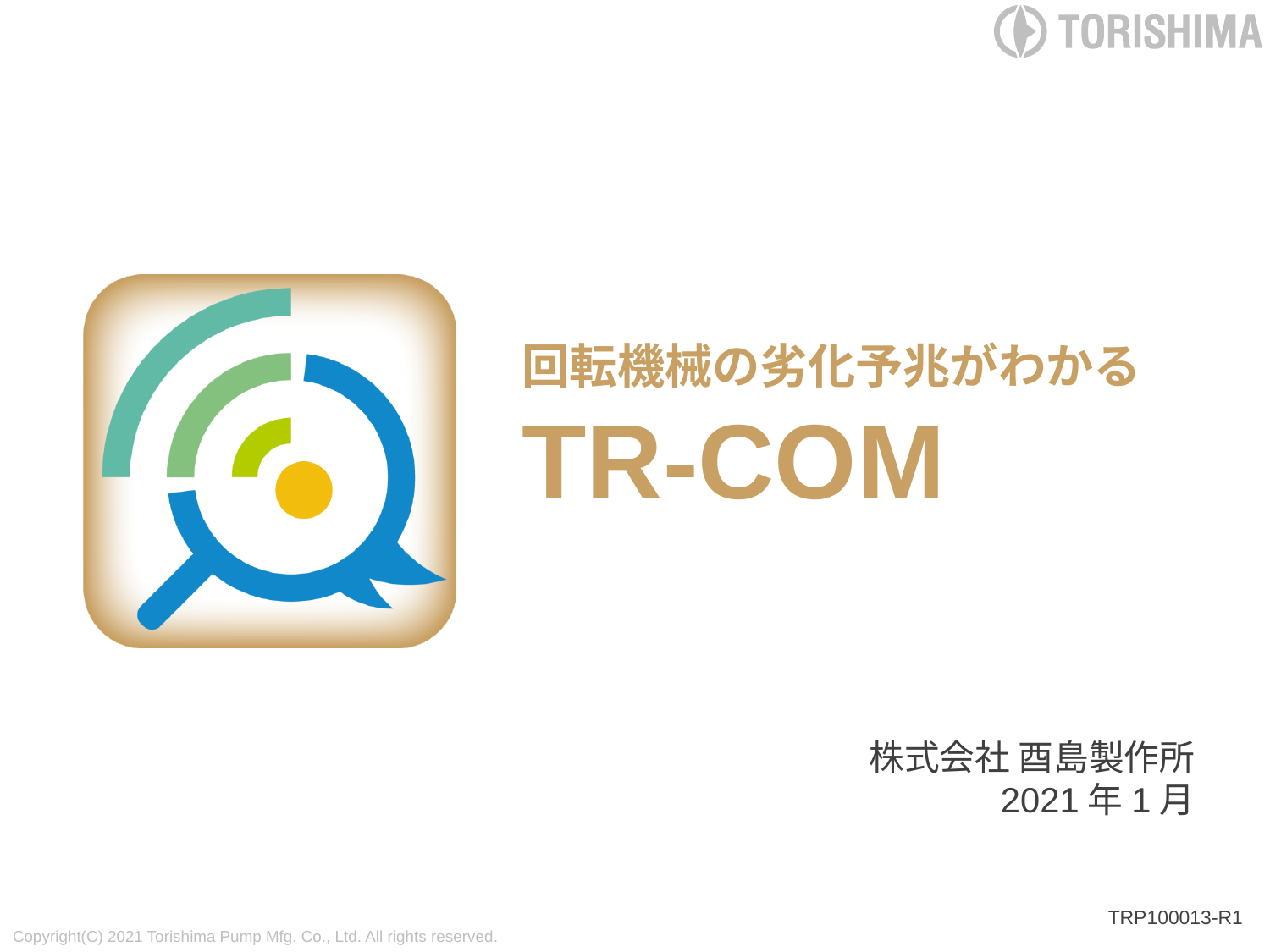

# 回転機械の劣化予兆がわかる TR-COM
株式会社 酉島製作所
2021年1月
TRP100013-R1